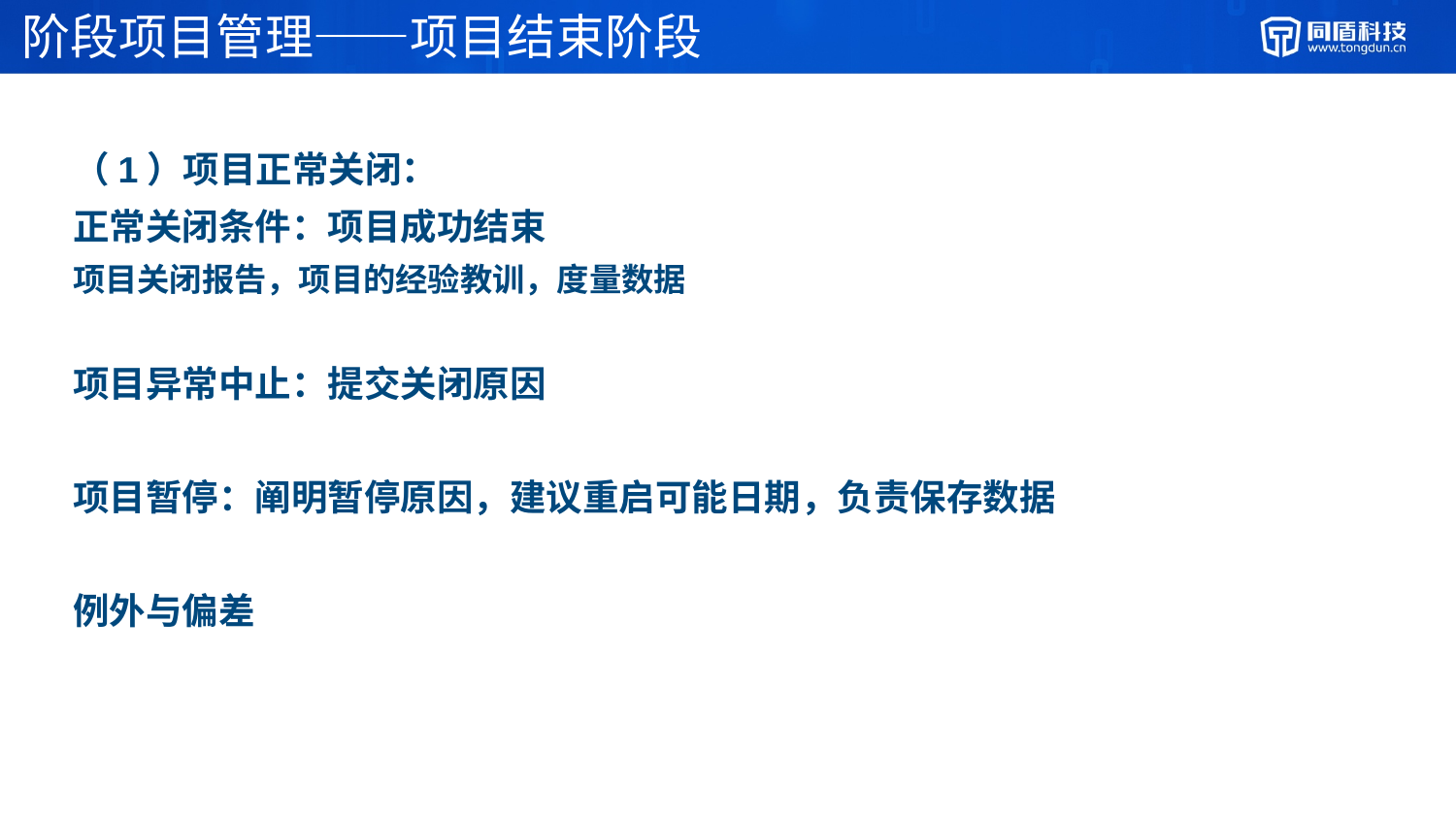

# 阶段项目管理——项目结束阶段
（1）项目正常关闭：
正常关闭条件：项目成功结束
项目关闭报告，项目的经验教训，度量数据

项目异常中止：提交关闭原因

项目暂停：阐明暂停原因，建议重启可能日期，负责保存数据

例外与偏差